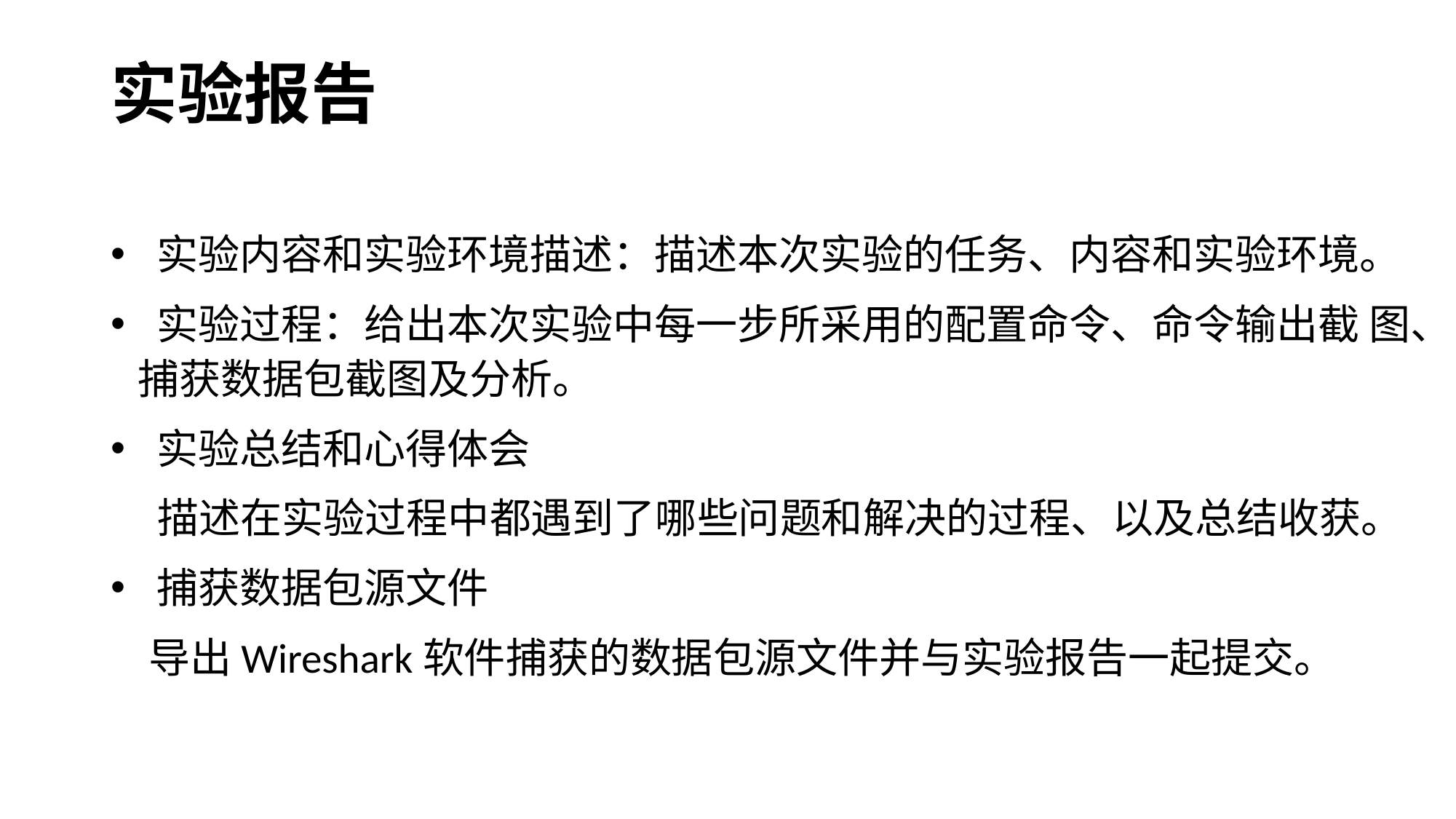

# 实验报告
 实验内容和实验环境描述：描述本次实验的任务、内容和实验环境。
 实验过程：给出本次实验中每一步所采用的配置命令、命令输出截 图、捕获数据包截图及分析。
 实验总结和心得体会
    描述在实验过程中都遇到了哪些问题和解决的过程、以及总结收获。
 捕获数据包源文件
   导出Wireshark软件捕获的数据包源文件并与实验报告一起提交。